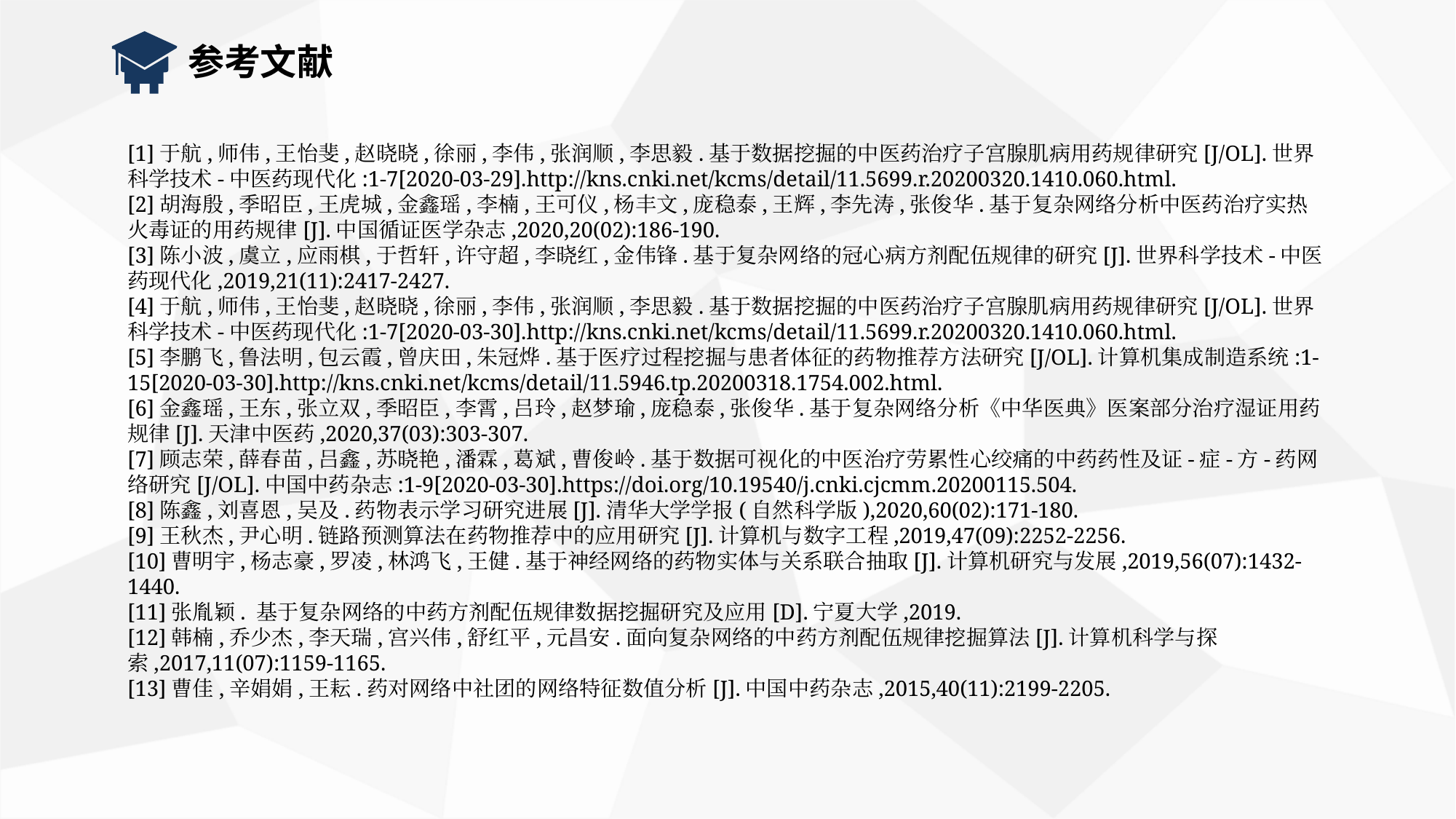

参考文献
[1]于航,师伟,王怡斐,赵晓晓,徐丽,李伟,张润顺,李思毅.基于数据挖掘的中医药治疗子宫腺肌病用药规律研究[J/OL].世界科学技术-中医药现代化:1-7[2020-03-29].http://kns.cnki.net/kcms/detail/11.5699.r.20200320.1410.060.html.
[2]胡海殷,季昭臣,王虎城,金鑫瑶,李楠,王可仪,杨丰文,庞稳泰,王辉,李先涛,张俊华.基于复杂网络分析中医药治疗实热火毒证的用药规律[J].中国循证医学杂志,2020,20(02):186-190.
[3]陈小波,虞立,应雨棋,于哲轩,许守超,李晓红,金伟锋.基于复杂网络的冠心病方剂配伍规律的研究[J].世界科学技术-中医药现代化,2019,21(11):2417-2427.
[4]于航,师伟,王怡斐,赵晓晓,徐丽,李伟,张润顺,李思毅.基于数据挖掘的中医药治疗子宫腺肌病用药规律研究[J/OL].世界科学技术-中医药现代化:1-7[2020-03-30].http://kns.cnki.net/kcms/detail/11.5699.r.20200320.1410.060.html.
[5]李鹏飞,鲁法明,包云霞,曾庆田,朱冠烨.基于医疗过程挖掘与患者体征的药物推荐方法研究[J/OL].计算机集成制造系统:1-15[2020-03-30].http://kns.cnki.net/kcms/detail/11.5946.tp.20200318.1754.002.html.
[6]金鑫瑶,王东,张立双,季昭臣,李霄,吕玲,赵梦瑜,庞稳泰,张俊华.基于复杂网络分析《中华医典》医案部分治疗湿证用药规律[J].天津中医药,2020,37(03):303-307.
[7]顾志荣,薛春苗,吕鑫,苏晓艳,潘霖,葛斌,曹俊岭.基于数据可视化的中医治疗劳累性心绞痛的中药药性及证-症-方-药网络研究[J/OL].中国中药杂志:1-9[2020-03-30].https://doi.org/10.19540/j.cnki.cjcmm.20200115.504.
[8]陈鑫,刘喜恩,吴及.药物表示学习研究进展[J].清华大学学报(自然科学版),2020,60(02):171-180.
[9]王秋杰,尹心明.链路预测算法在药物推荐中的应用研究[J].计算机与数字工程,2019,47(09):2252-2256.
[10]曹明宇,杨志豪,罗凌,林鸿飞,王健.基于神经网络的药物实体与关系联合抽取[J].计算机研究与发展,2019,56(07):1432-1440.
[11]张胤颖. 基于复杂网络的中药方剂配伍规律数据挖掘研究及应用[D].宁夏大学,2019.
[12]韩楠,乔少杰,李天瑞,宫兴伟,舒红平,元昌安.面向复杂网络的中药方剂配伍规律挖掘算法[J].计算机科学与探索,2017,11(07):1159-1165.
[13]曹佳,辛娟娟,王耘.药对网络中社团的网络特征数值分析[J].中国中药杂志,2015,40(11):2199-2205.